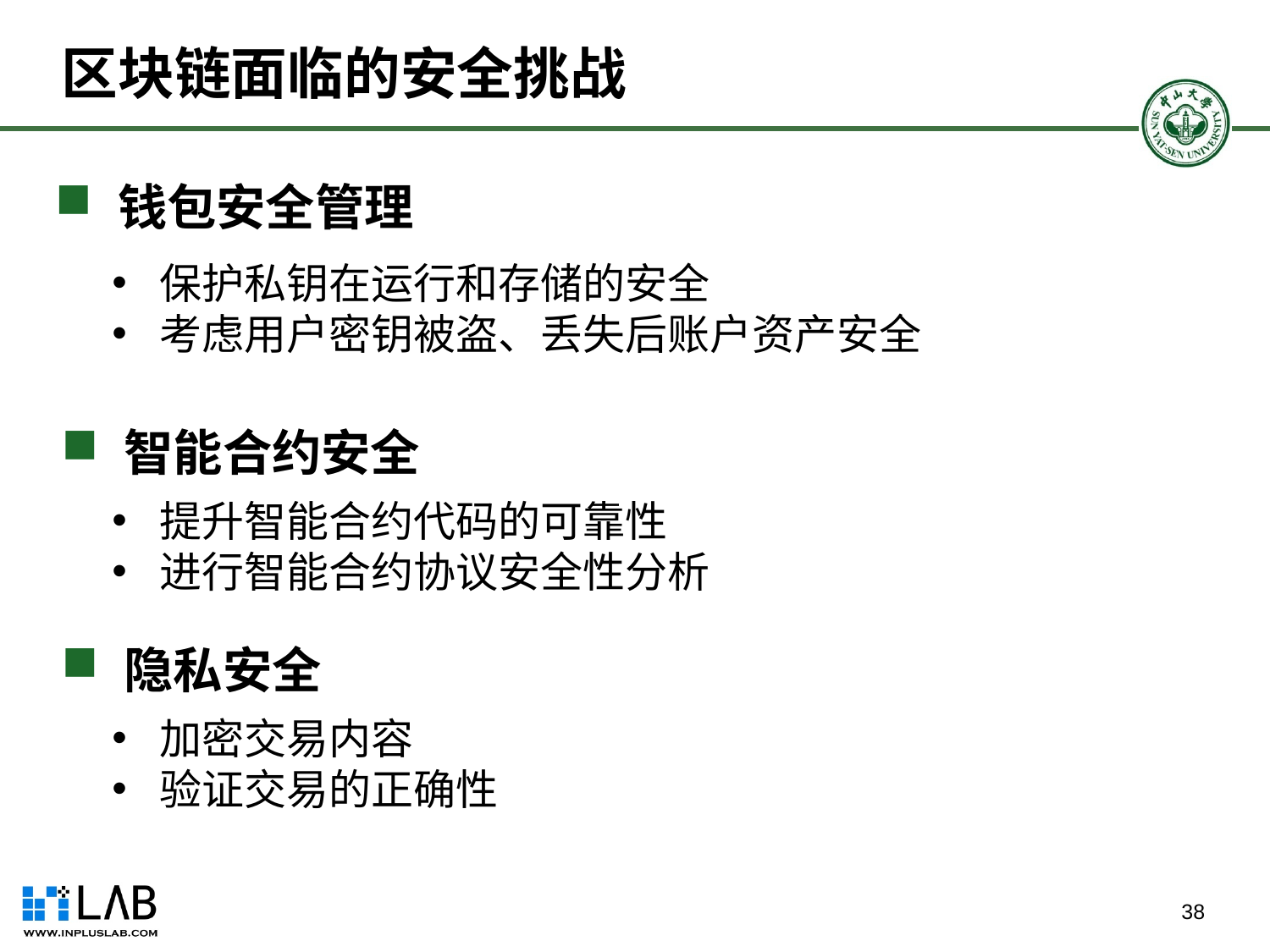

# 区块链面临的安全挑战
 钱包安全管理
保护私钥在运行和存储的安全
考虑用户密钥被盗、丢失后账户资产安全
 智能合约安全
提升智能合约代码的可靠性
进行智能合约协议安全性分析
 隐私安全
加密交易内容
验证交易的正确性